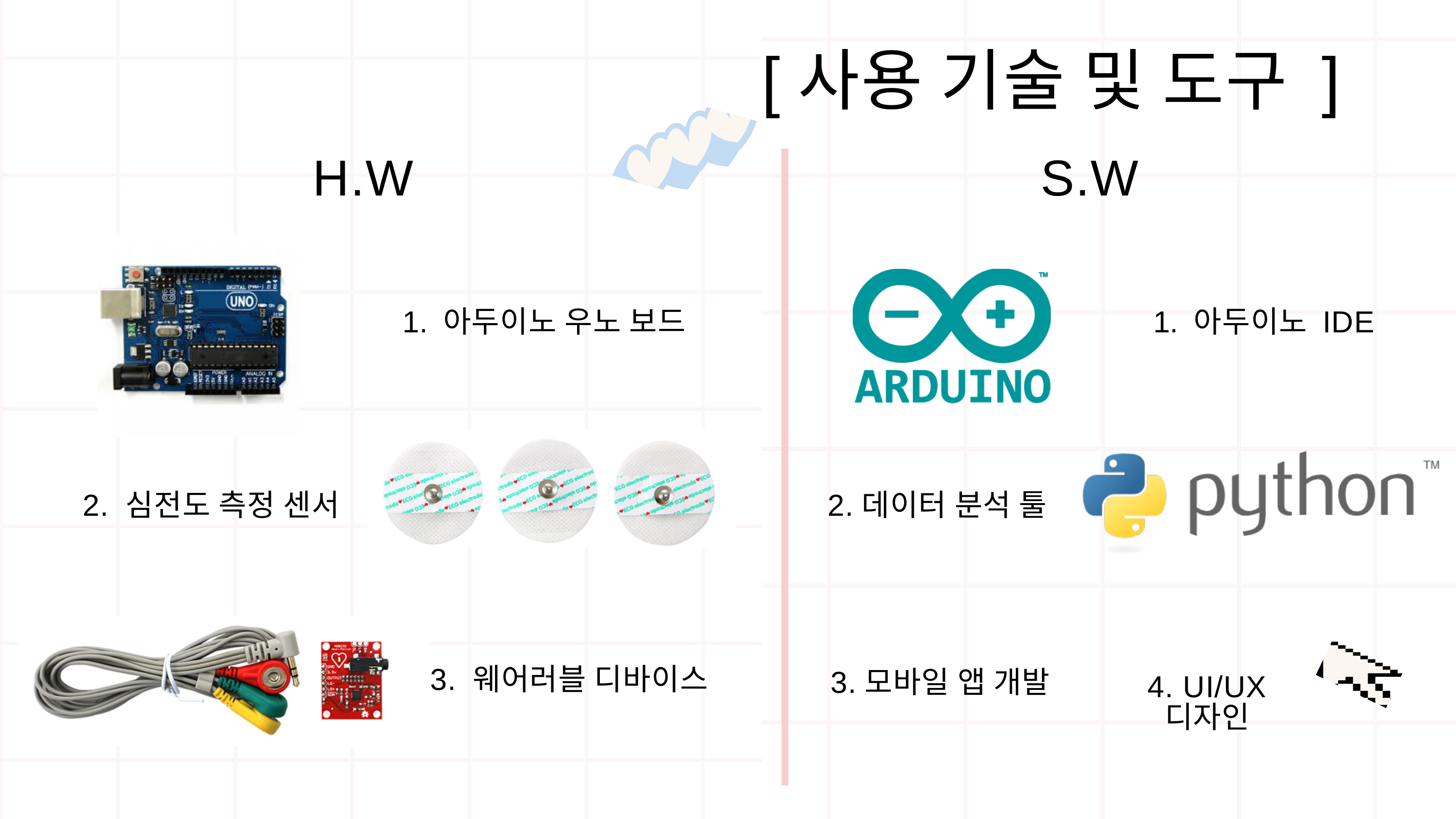

[사용 기술 및 도구 ]

H.W
S.W

 아두이노 우노 보드
 아두이노 IDE

2. 심전도 측정 센서

2.데이터 분석 툴

3. 웨어러블 디바이스
3.모바일 앱 개발

4. UI/UX 디자인